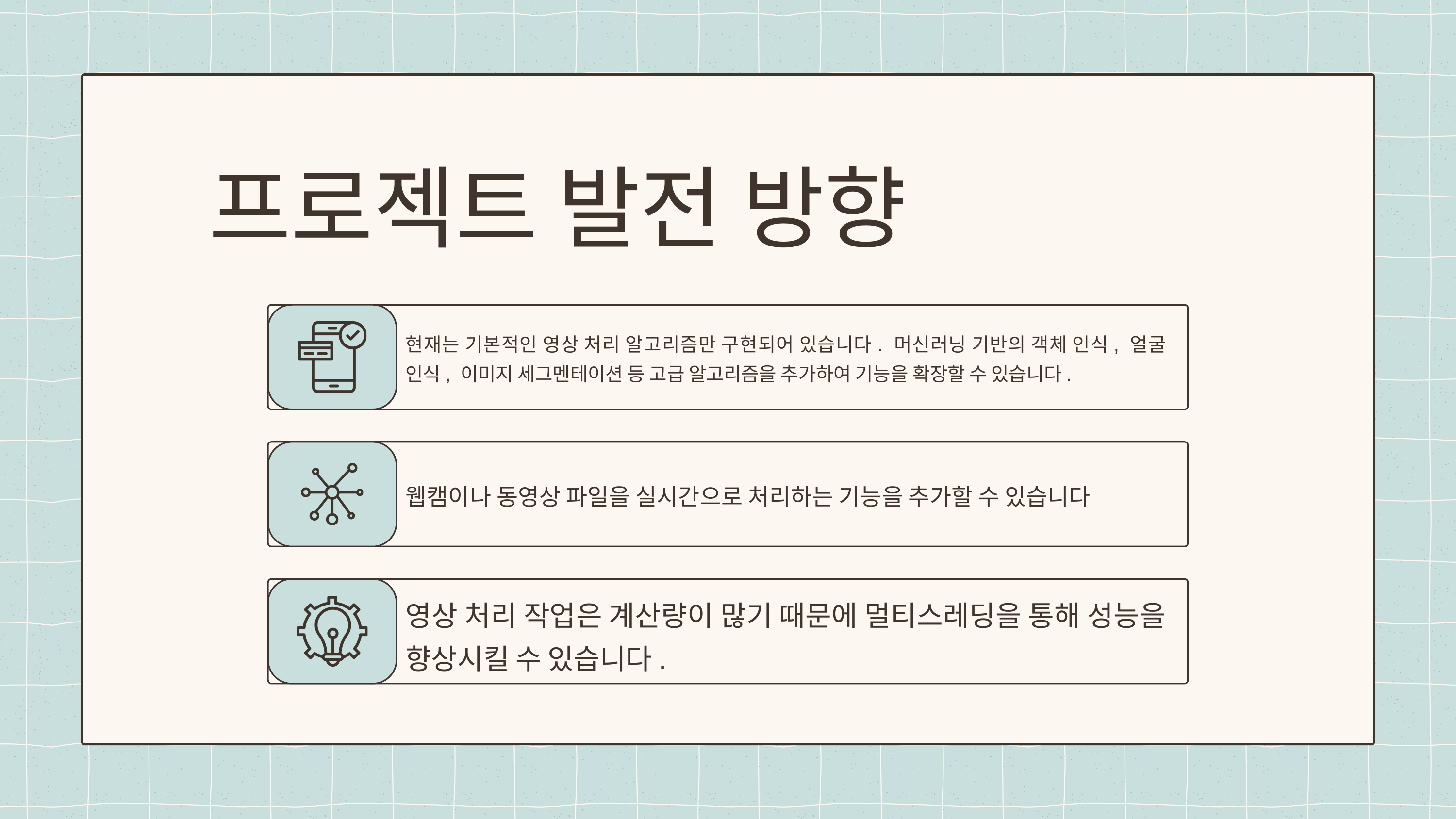

프로젝트 발전 방향

현재는 기본적인 영상 처리 알고리즘만 구현되어 있습니다. 머신러닝 기반의 객체 인식, 얼굴 인식, 이미지 세그멘테이션 등 고급 알고리즘을 추가하여 기능을 확장할 수 있습니다.

웹캠이나 동영상 파일을 실시간으로 처리하는 기능을 추가할 수 있습니다

영상 처리 작업은 계산량이 많기 때문에 멀티스레딩을 통해 성능을 향상시킬 수 있습니다.